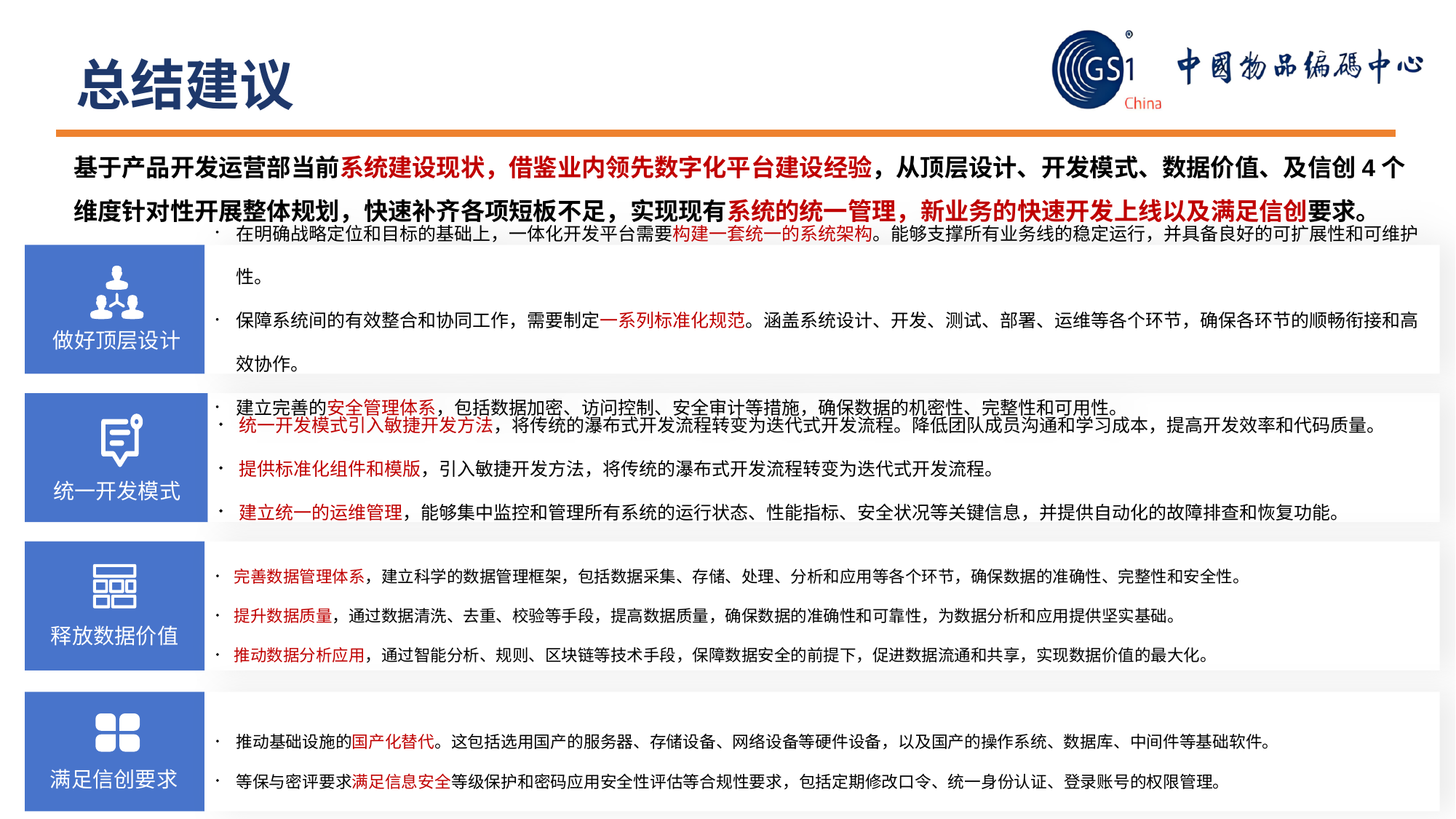

总结建议
基于产品开发运营部当前系统建设现状，借鉴业内领先数字化平台建设经验，从顶层设计、开发模式、数据价值、及信创4个维度针对性开展整体规划，快速补齐各项短板不足，实现现有系统的统一管理，新业务的快速开发上线以及满足信创要求。

在明确战略定位和目标的基础上，一体化开发平台需要构建一套统一的系统架构。能够支撑所有业务线的稳定运行，并具备良好的可扩展性和可维护性。
保障系统间的有效整合和协同工作，需要制定一系列标准化规范。涵盖系统设计、开发、测试、部署、运维等各个环节，确保各环节的顺畅衔接和高效协作。
建立完善的安全管理体系，包括数据加密、访问控制、安全审计等措施，确保数据的机密性、完整性和可用性。

做好顶层设计

统一开发模式引入敏捷开发方法，将传统的瀑布式开发流程转变为迭代式开发流程。降低团队成员沟通和学习成本，提高开发效率和代码质量。
提供标准化组件和模版，引入敏捷开发方法，将传统的瀑布式开发流程转变为迭代式开发流程。
建立统一的运维管理，能够集中监控和管理所有系统的运行状态、性能指标、安全状况等关键信息，并提供自动化的故障排查和恢复功能。

统一开发模式

完善数据管理体系，建立科学的数据管理框架，包括数据采集、存储、处理、分析和应用等各个环节，确保数据的准确性、完整性和安全性。
提升数据质量，通过数据清洗、去重、校验等手段，提高数据质量，确保数据的准确性和可靠性，为数据分析和应用提供坚实基础。
推动数据分析应用，通过智能分析、规则、区块链等技术手段，保障数据安全的前提下，促进数据流通和共享，实现数据价值的最大化。
释放数据价值

推动基础设施的国产化替代。这包括选用国产的服务器、存储设备、网络设备等硬件设备，以及国产的操作系统、数据库、中间件等基础软件。
等保与密评要求满足信息安全等级保护和密码应用安全性评估等合规性要求，包括定期修改口令、统一身份认证、登录账号的权限管理。等措施，确保关键

满足信创要求